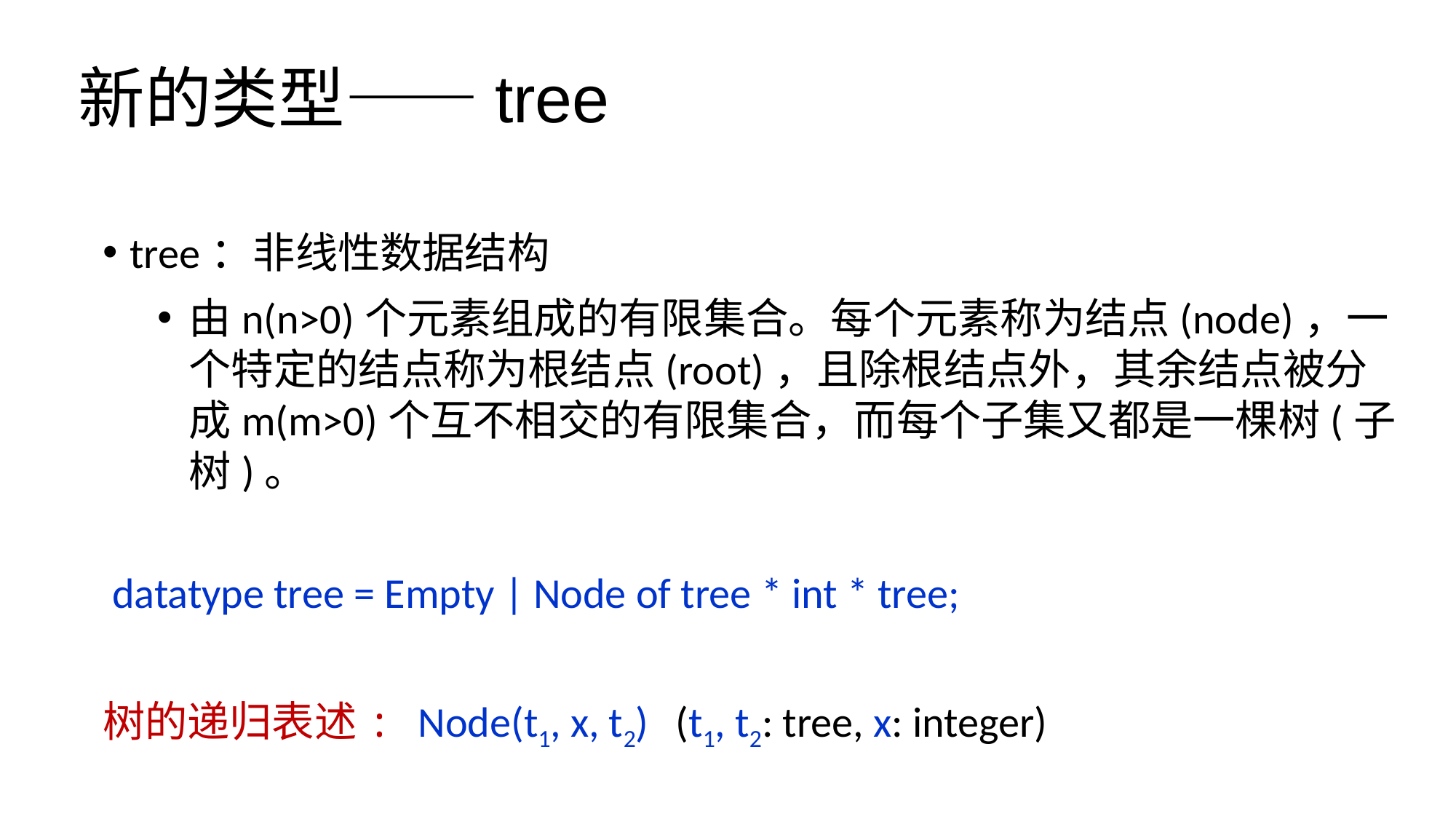

# 新的类型——tree
tree：非线性数据结构
由n(n>0)个元素组成的有限集合。每个元素称为结点(node)，一个特定的结点称为根结点(root)，且除根结点外，其余结点被分成m(m>0)个互不相交的有限集合，而每个子集又都是一棵树(子树)。

 datatype tree = Empty | Node of tree * int * tree;
树的递归表述: Node(t1, x, t2)	(t1, t2: tree, x: integer)